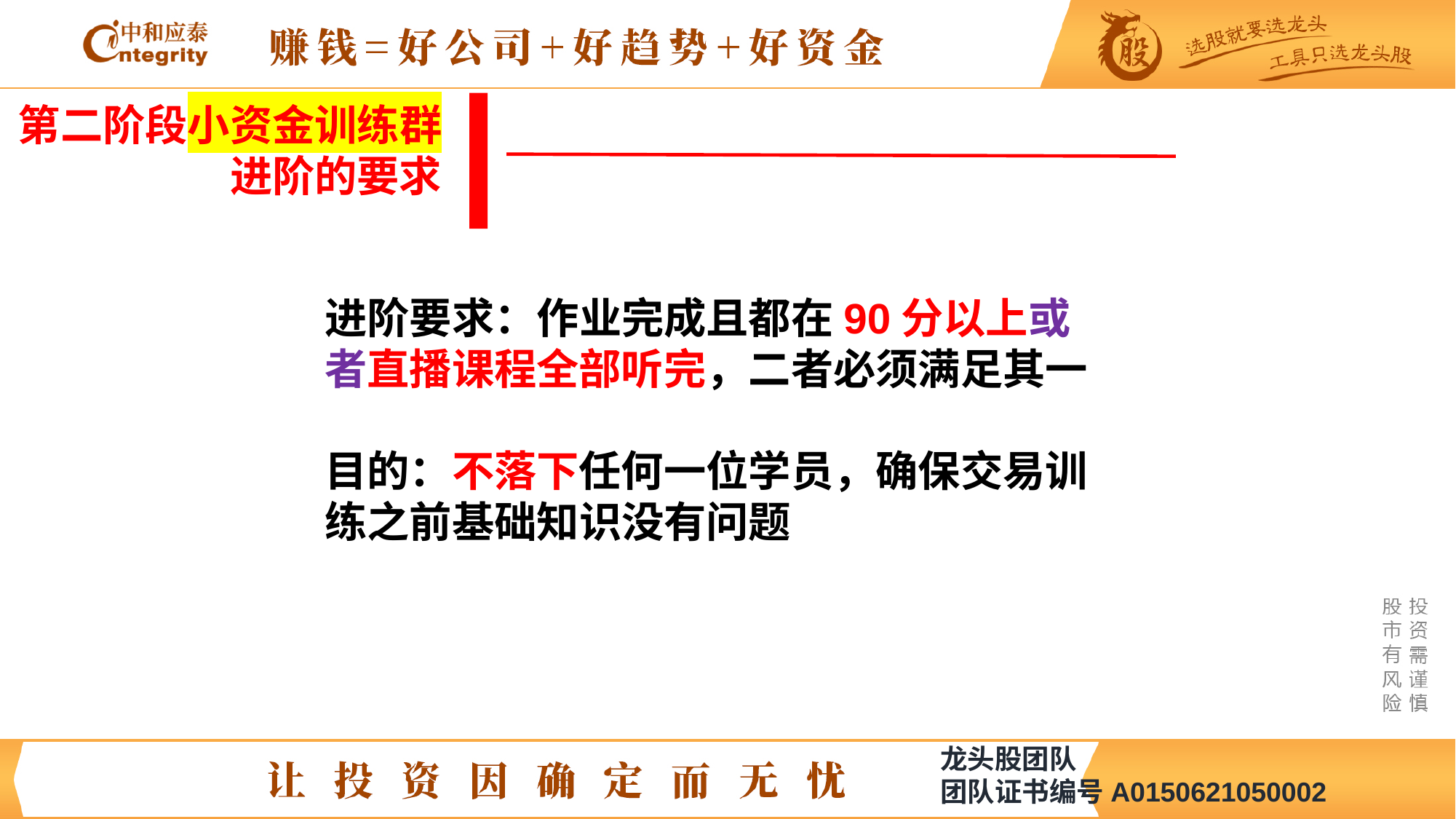

第二阶段小资金训练群进阶的要求

进阶要求：作业完成且都在90分以上或者直播课程全部听完，二者必须满足其一
目的：不落下任何一位学员，确保交易训练之前基础知识没有问题
龙头股团队
团队证书编号A0150621050002